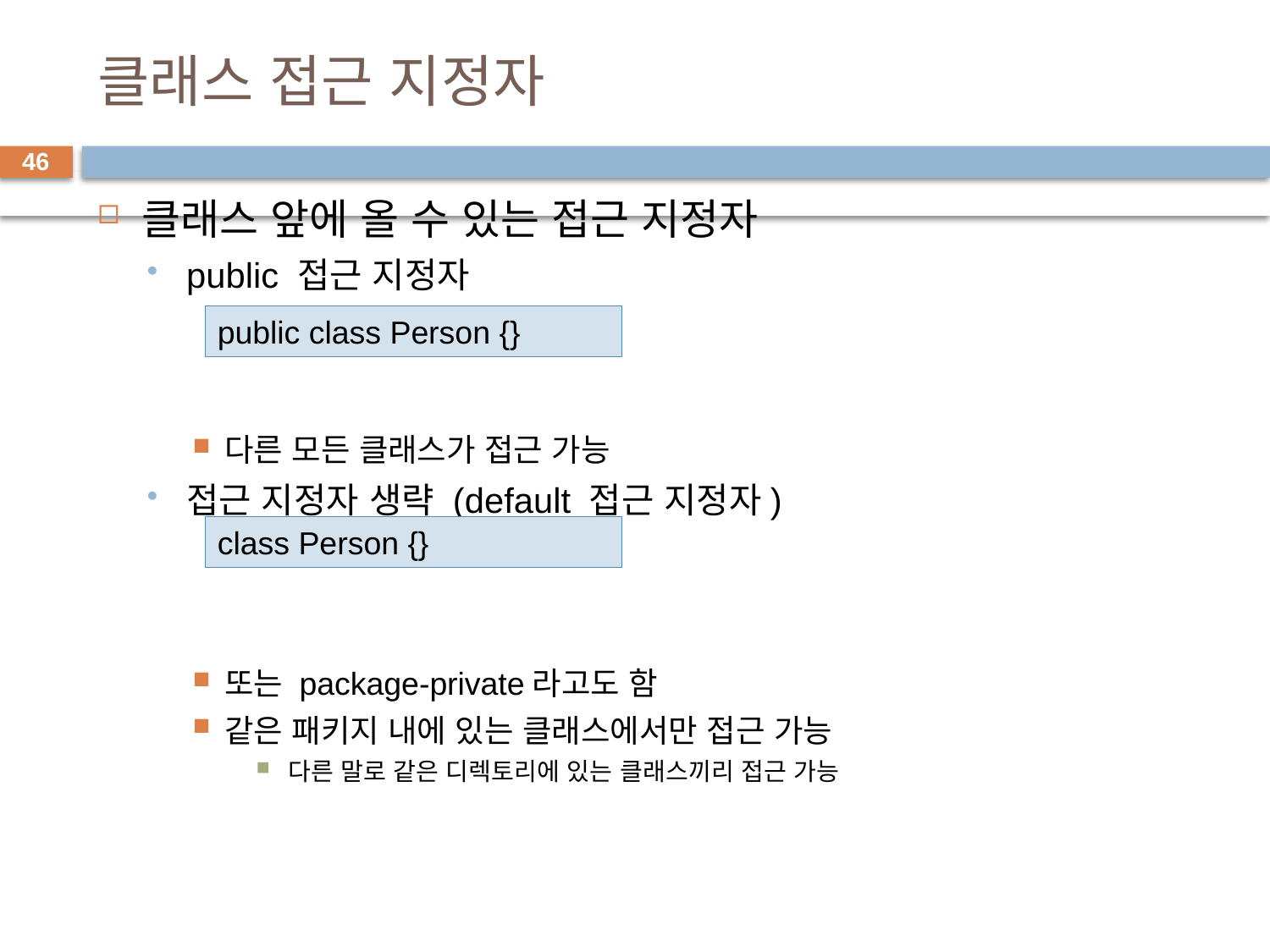

# 클래스 접근 지정자
46
클래스 앞에 올 수 있는 접근 지정자
public 접근 지정자

다른 모든 클래스가 접근 가능
접근 지정자 생략 (default 접근 지정자)

또는 package-private라고도 함
같은 패키지 내에 있는 클래스에서만 접근 가능
다른 말로 같은 디렉토리에 있는 클래스끼리 접근 가능

public class Person {}
class Person {}